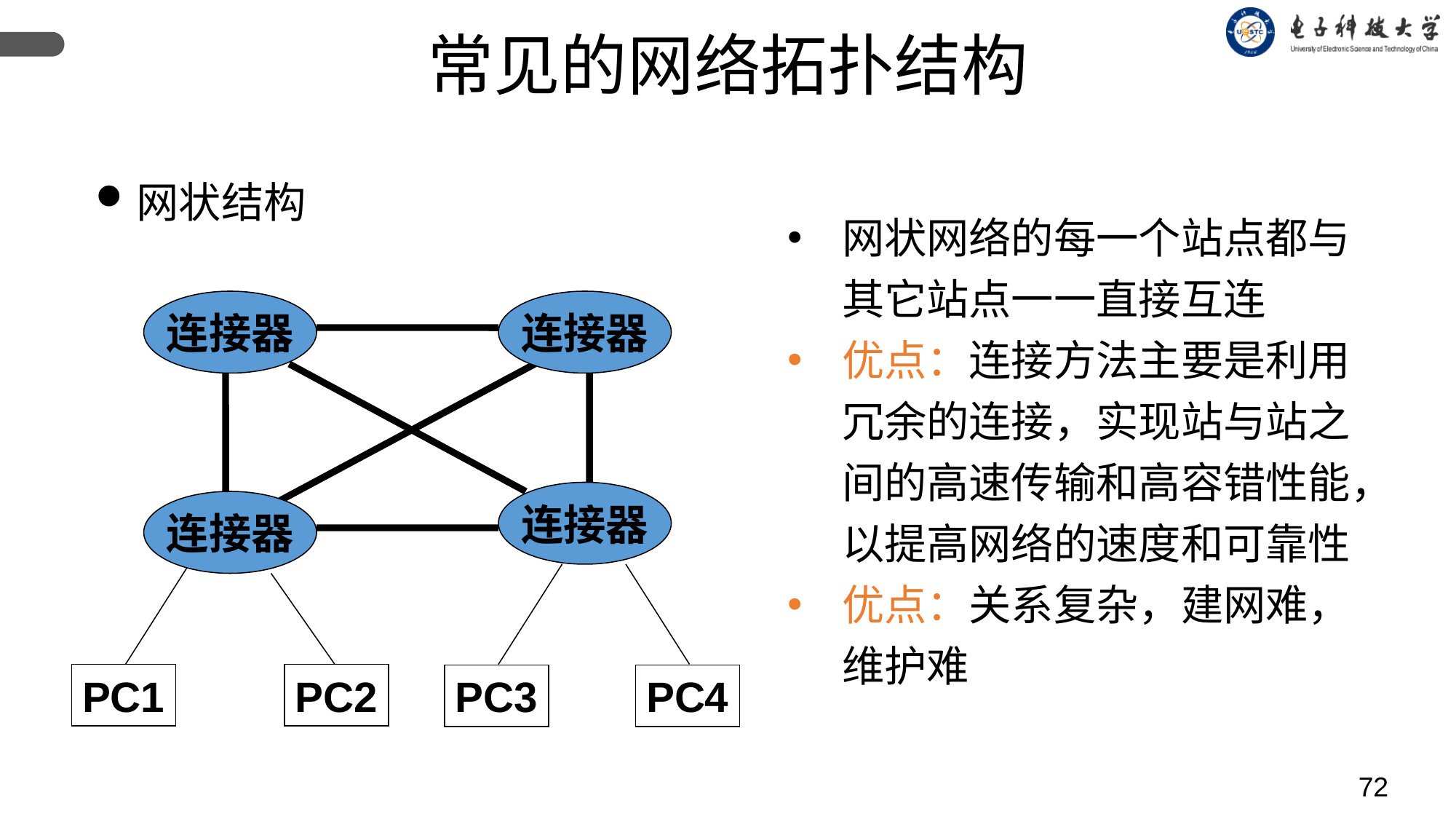

常见的网络拓扑结构
网状结构
网状网络的每一个站点都与其它站点一一直接互连
优点：连接方法主要是利用冗余的连接，实现站与站之间的高速传输和高容错性能，以提高网络的速度和可靠性
优点：关系复杂，建网难，维护难
连接器
连接器

连接器
连接器

PC1
PC2
PC3
PC4
72